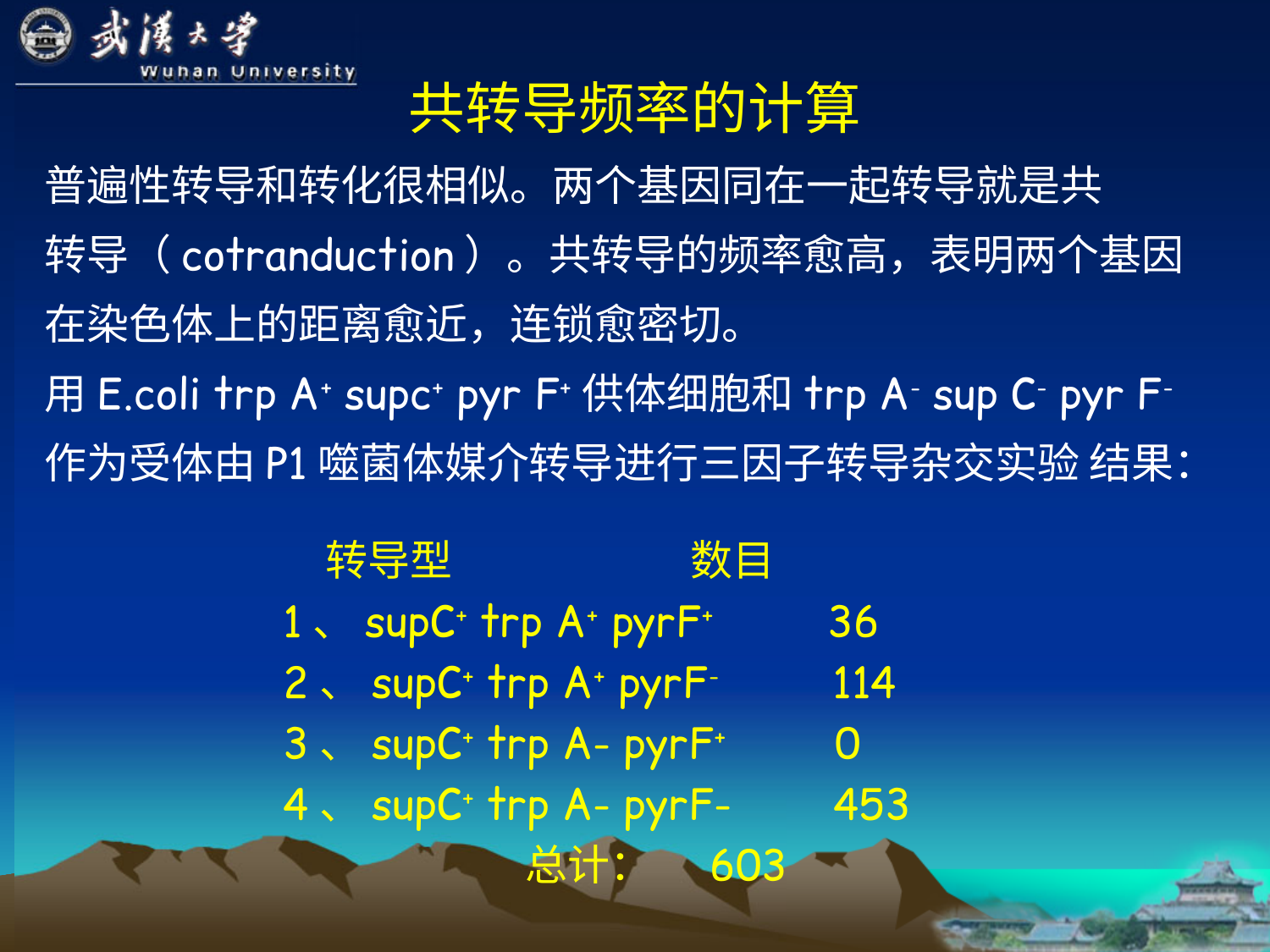

共转导频率的计算
普遍性转导和转化很相似。两个基因同在一起转导就是共
转导（cotranduction）。共转导的频率愈高，表明两个基因
在染色体上的距离愈近，连锁愈密切。
用E.coli trp A+ supc+ pyr F+供体细胞和trp A- sup C- pyr F-
作为受体由P1噬菌体媒介转导进行三因子转导杂交实验 结果：

              转导型                         数目
        1、supC+ trp A+ pyrF+         36
        2、supC+ trp A+ pyrF-         114
        3、supC+ trp A- pyrF+         0
        4、supC+ trp A- pyrF-        453
                                   总计：     603